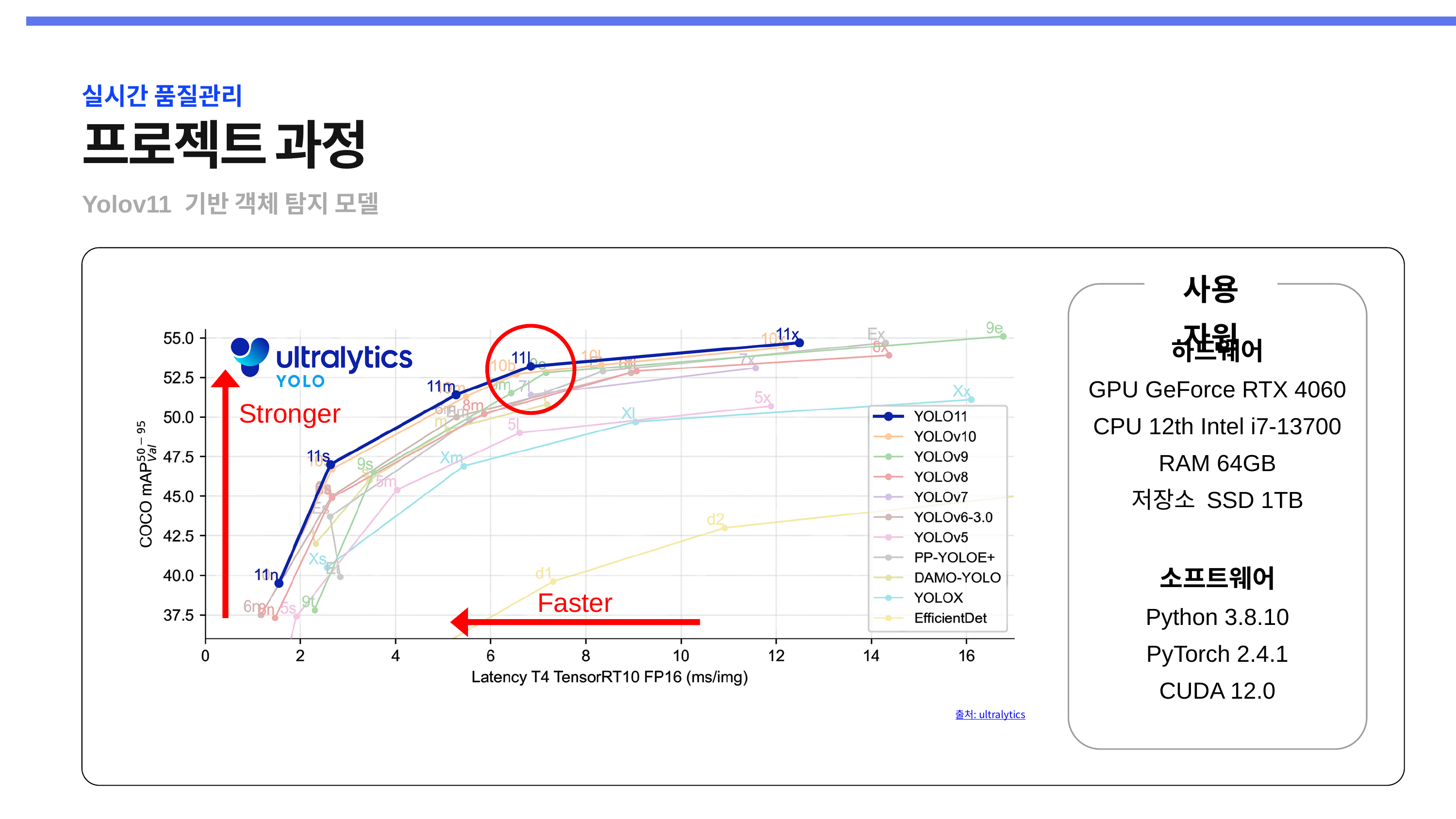

실시간 품질관리

프로젝트 과정

Yolov11 기반 객체 탐지 모델

사용 자원

Stronger
Faster

출처: ultralytics
하드웨어
GPU GeForce RTX 4060
CPU 12th Intel i7-13700
RAM 64GB
저장소 SSD 1TB

소프트웨어
Python 3.8.10
PyTorch 2.4.1
CUDA 12.0